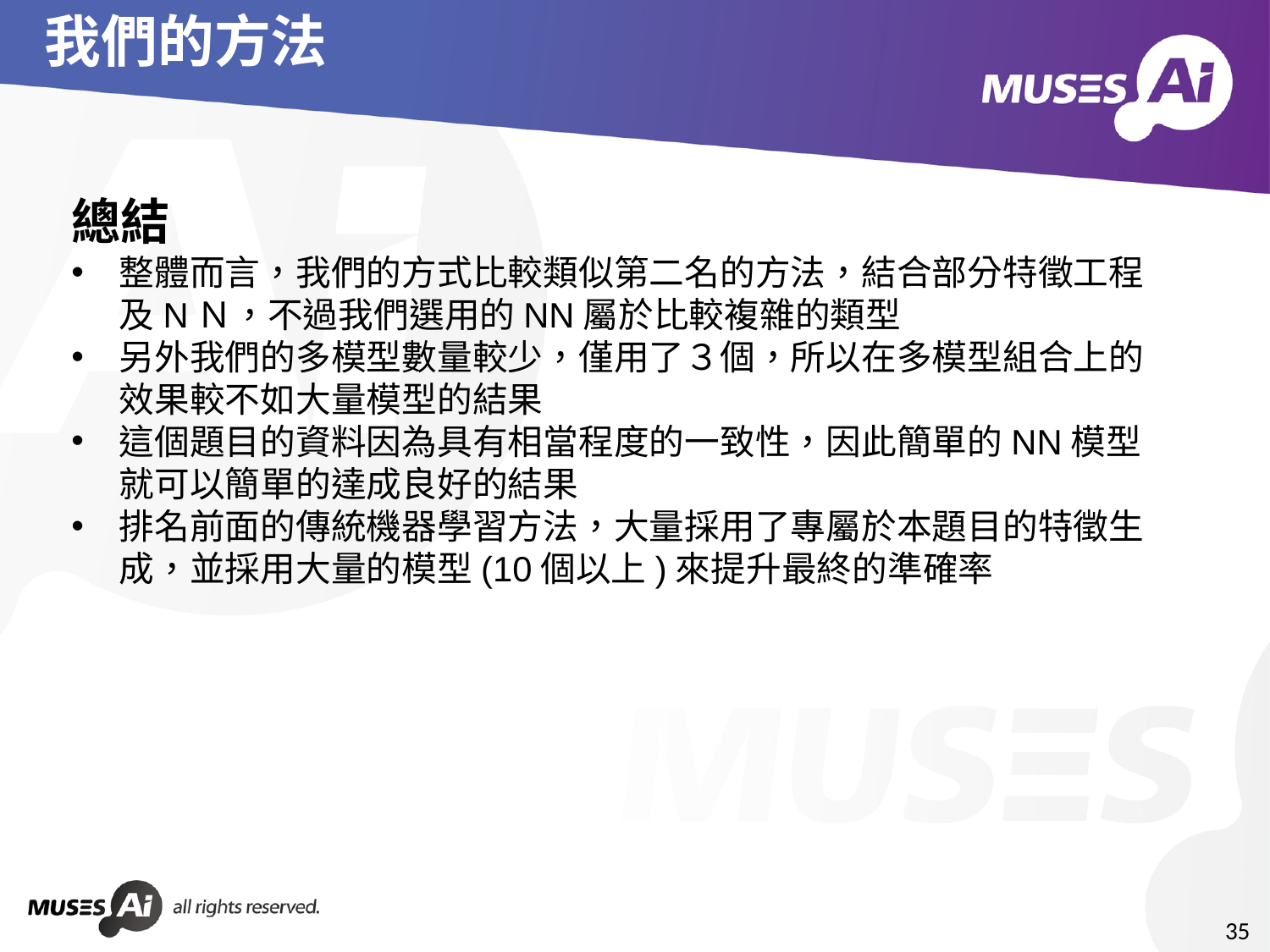

# 我們的方法
總結
整體而言，我們的方式比較類似第二名的方法，結合部分特徵工程及NＮ，不過我們選用的NN屬於比較複雜的類型
另外我們的多模型數量較少，僅用了３個，所以在多模型組合上的效果較不如大量模型的結果
這個題目的資料因為具有相當程度的一致性，因此簡單的NN模型就可以簡單的達成良好的結果
排名前面的傳統機器學習方法，大量採用了專屬於本題目的特徵生成，並採用大量的模型(10個以上)來提升最終的準確率
35